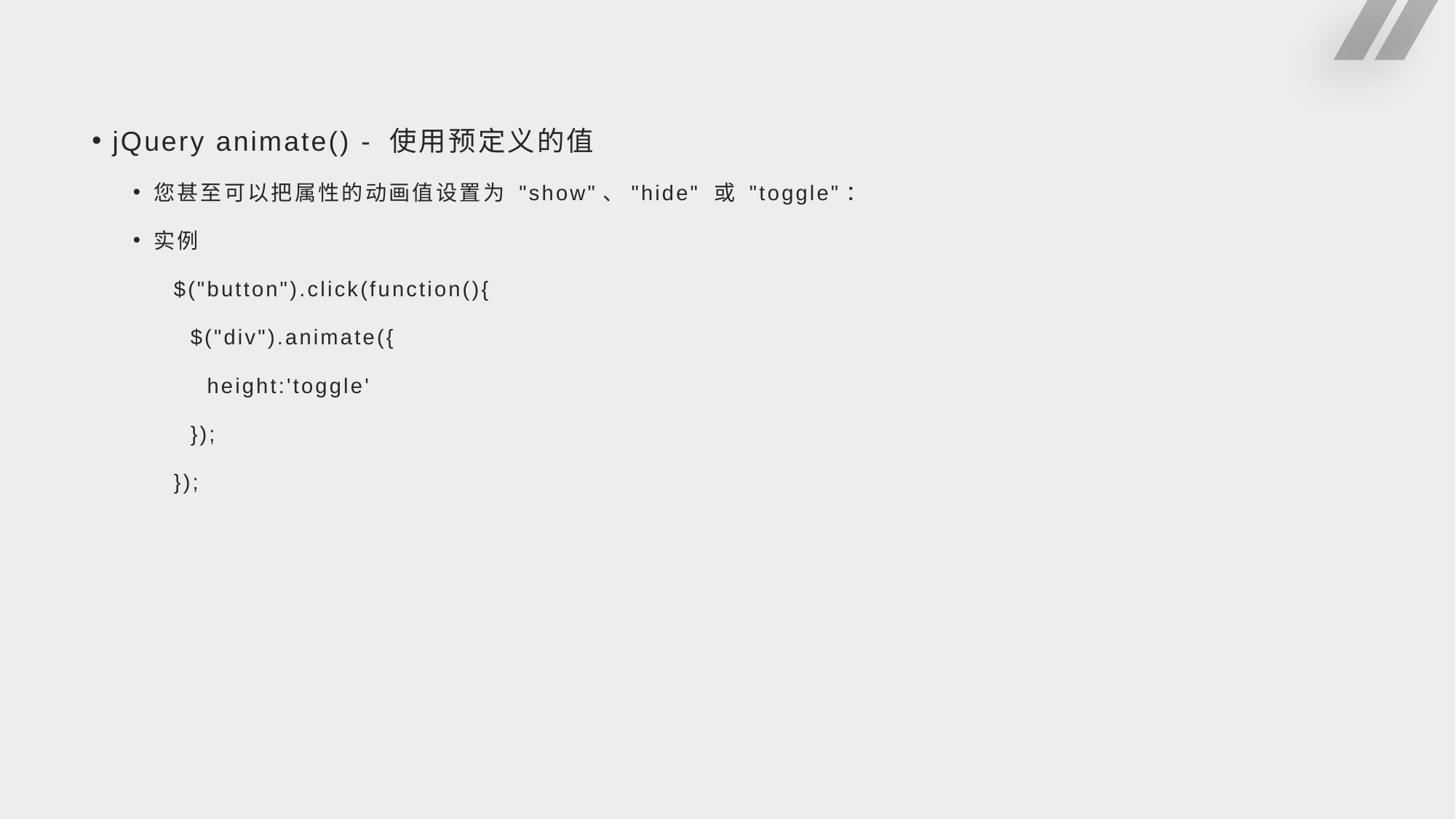

#
jQuery animate() - 使用预定义的值
您甚至可以把属性的动画值设置为 "show"、"hide" 或 "toggle"：
实例
$("button").click(function(){
  $("div").animate({
    height:'toggle'
  });
});